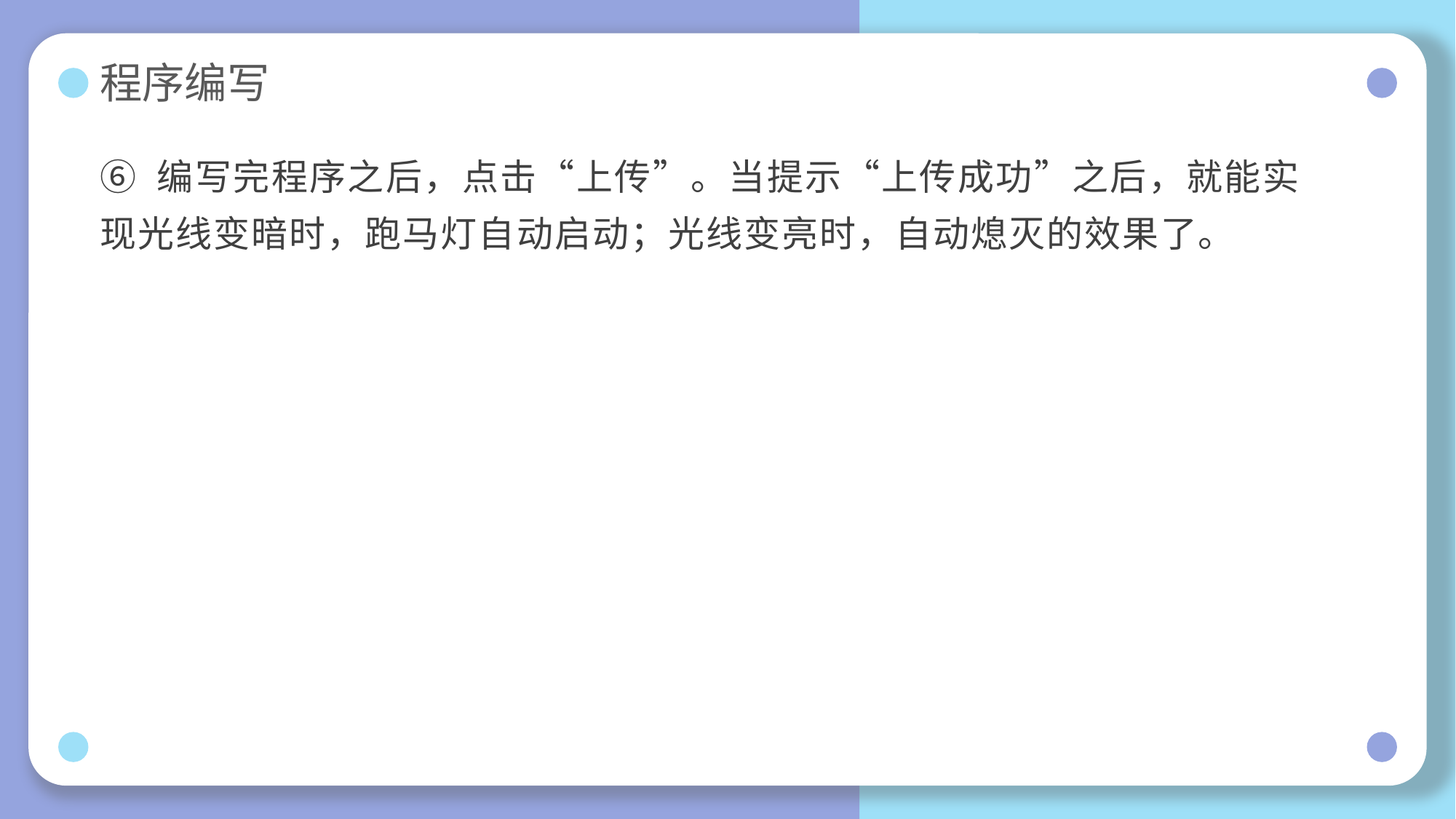

# 程序编写
⑥ 编写完程序之后，点击“上传”。当提示“上传成功”之后，就能实现光线变暗时，跑马灯自动启动；光线变亮时，自动熄灭的效果了。